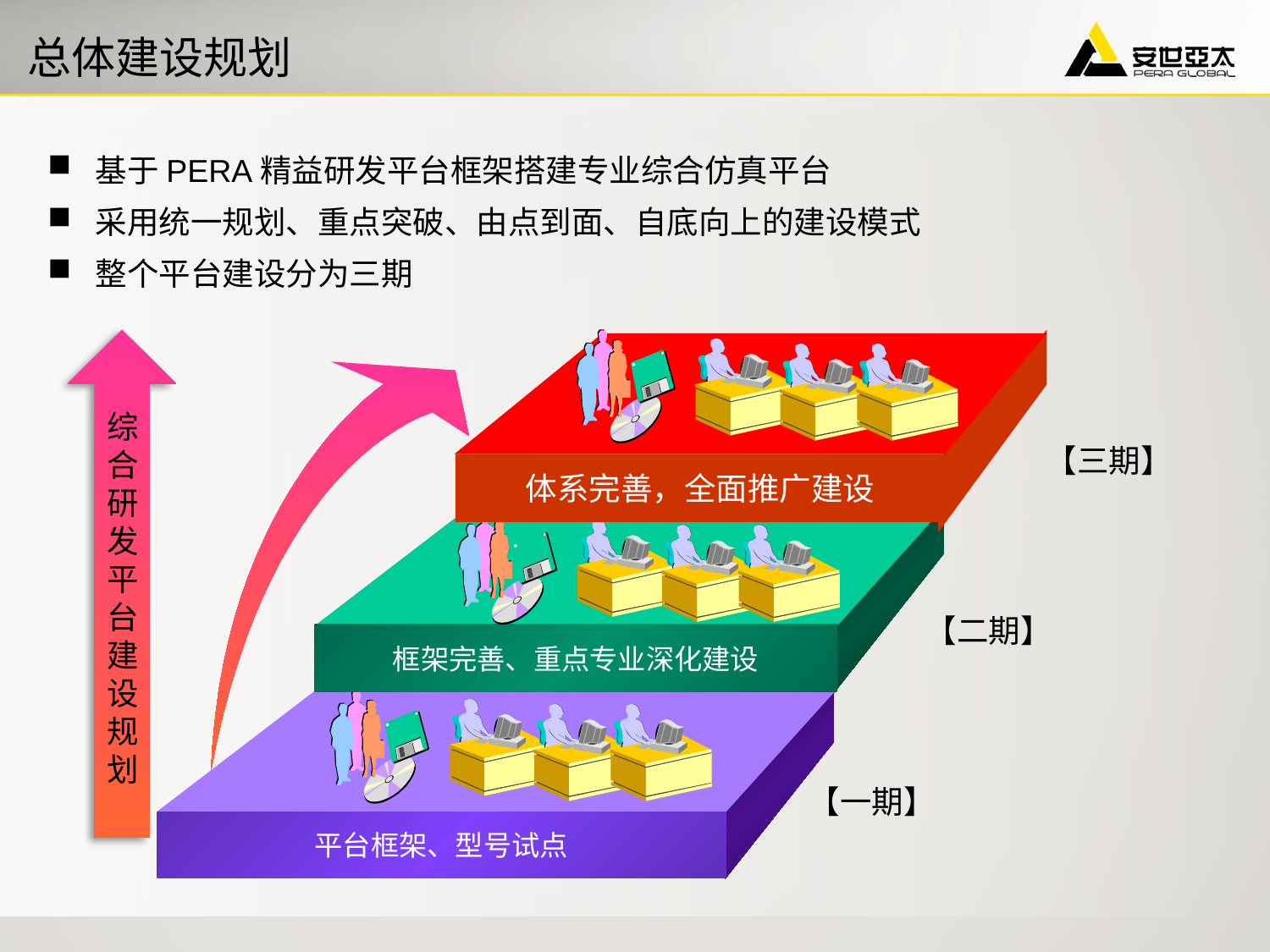

# 总体建设规划
基于PERA精益研发平台框架搭建专业综合仿真平台
采用统一规划、重点突破、由点到面、自底向上的建设模式
整个平台建设分为三期

综
合
研
发
平
台
建
设
规
划

体系完善，全面推广建设
【三期】

框架完善、重点专业深化建设
【二期】

平台框架、型号试点
【一期】